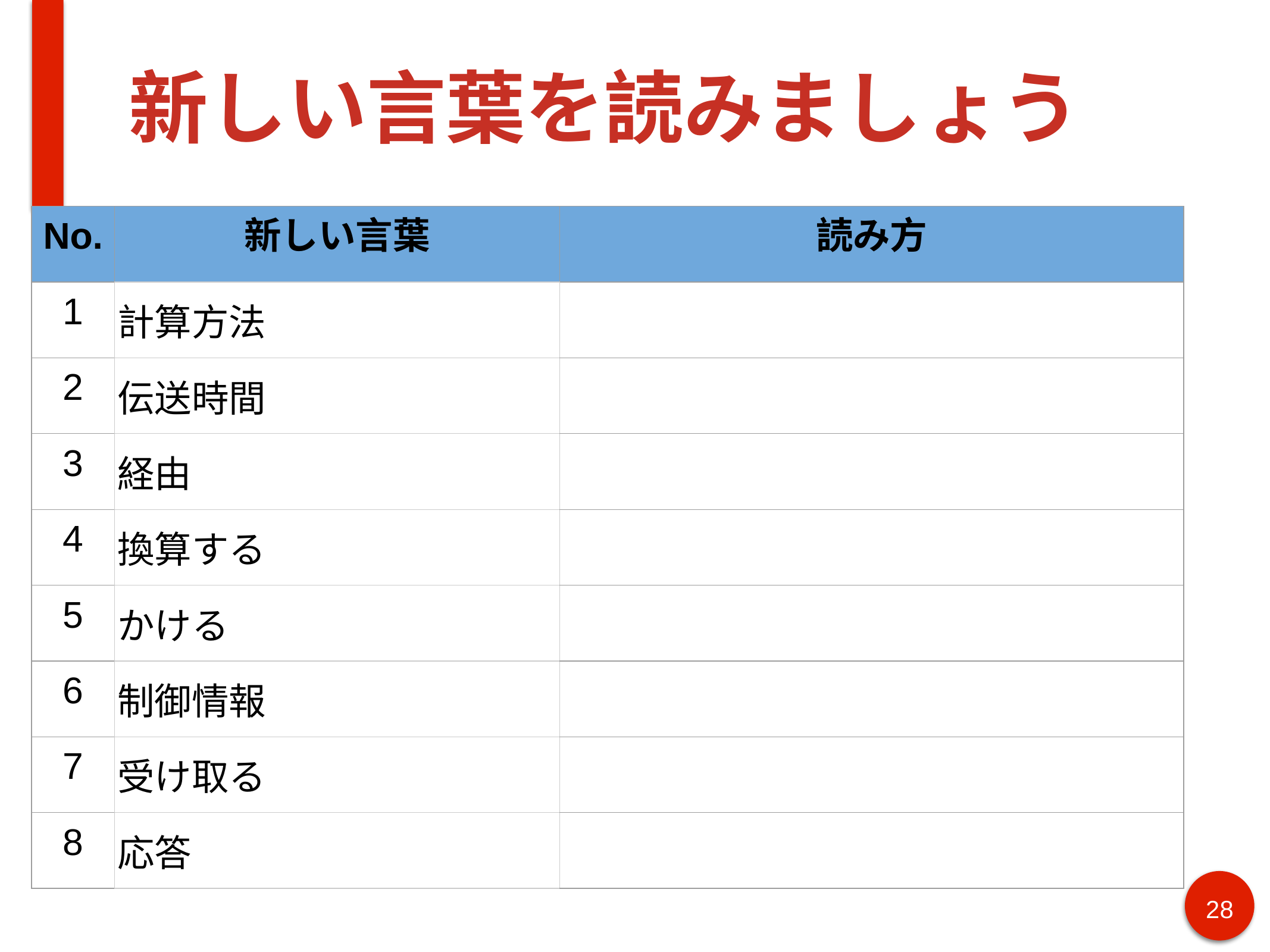

# 新しい言葉を読みましょう
| No. | 新しい言葉 | 読み方 |
| --- | --- | --- |
| 1 | 計算方法 |  |
| 2 | 伝送時間 |  |
| 3 | 経由 |  |
| 4 | 換算する |  |
| 5 | かける |  |
| 6 | 制御情報 |  |
| 7 | 受け取る |  |
| 8 | 応答 |  |
28